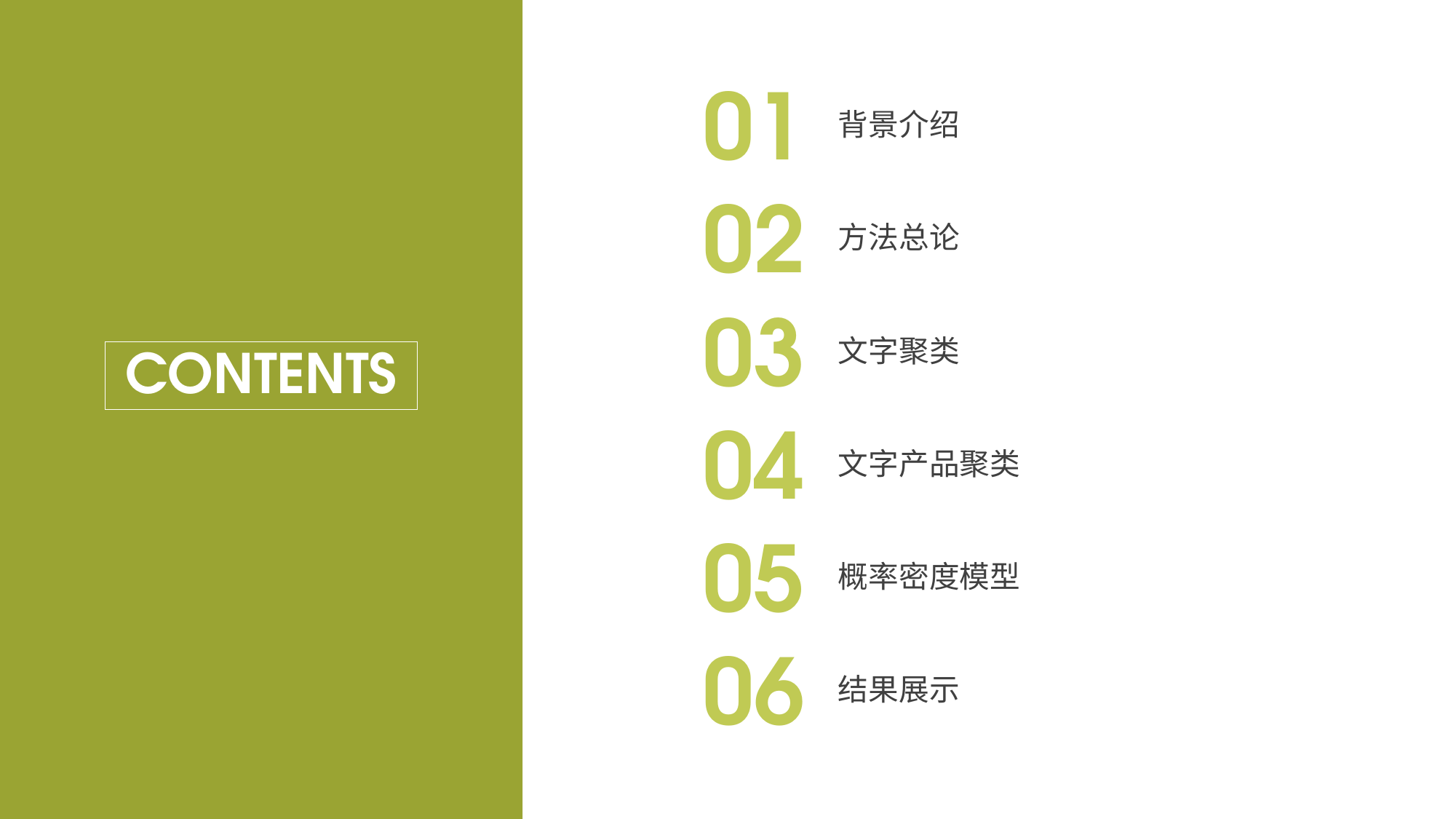

01
背景介绍
02
方法总论
03
文字聚类
CONTENTS
04
文字产品聚类
05
概率密度模型
06
结果展示